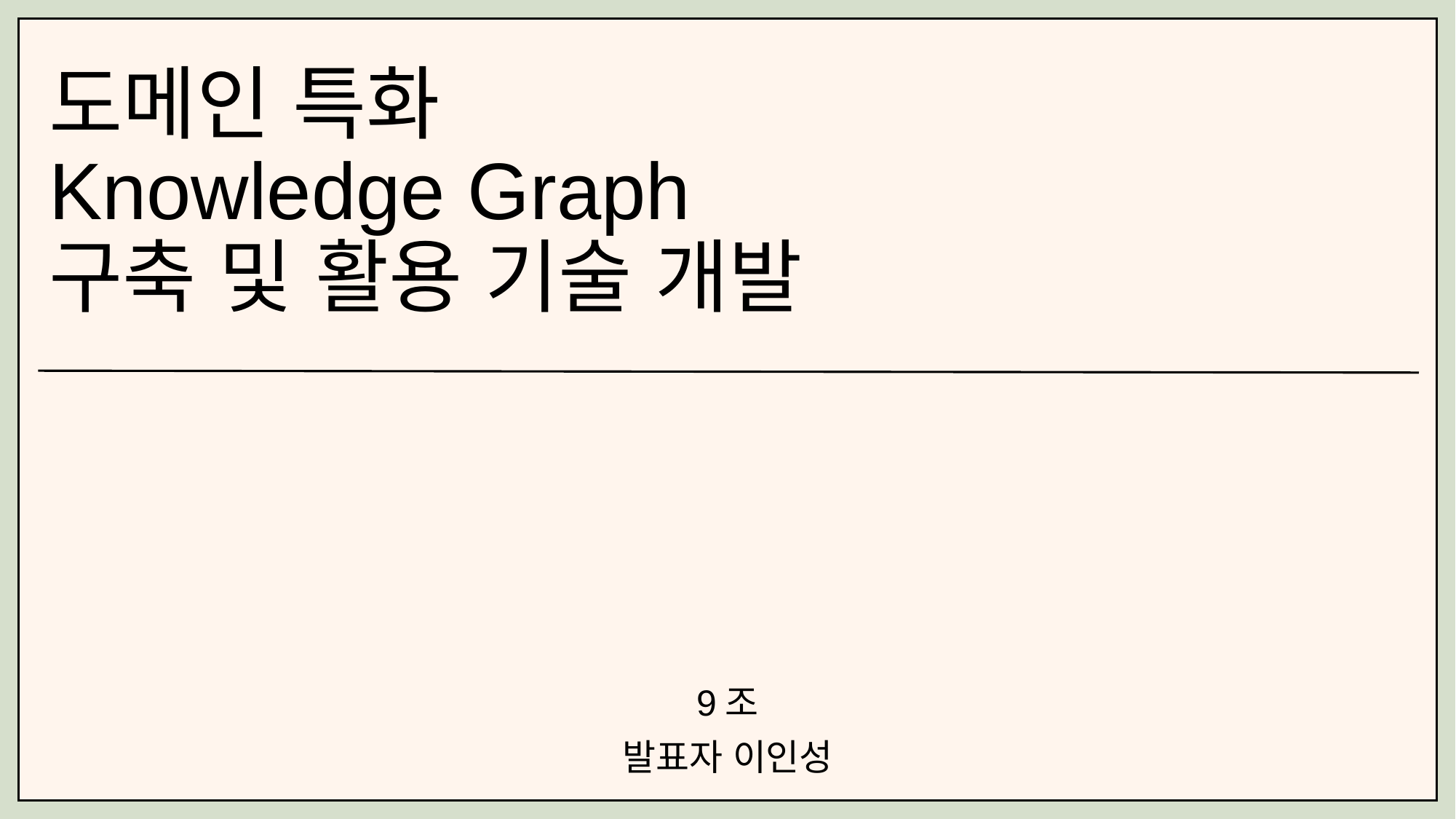

# 도메인 특화 Knowledge Graph 구축 및 활용 기술 개발

9조
발표자 이인성